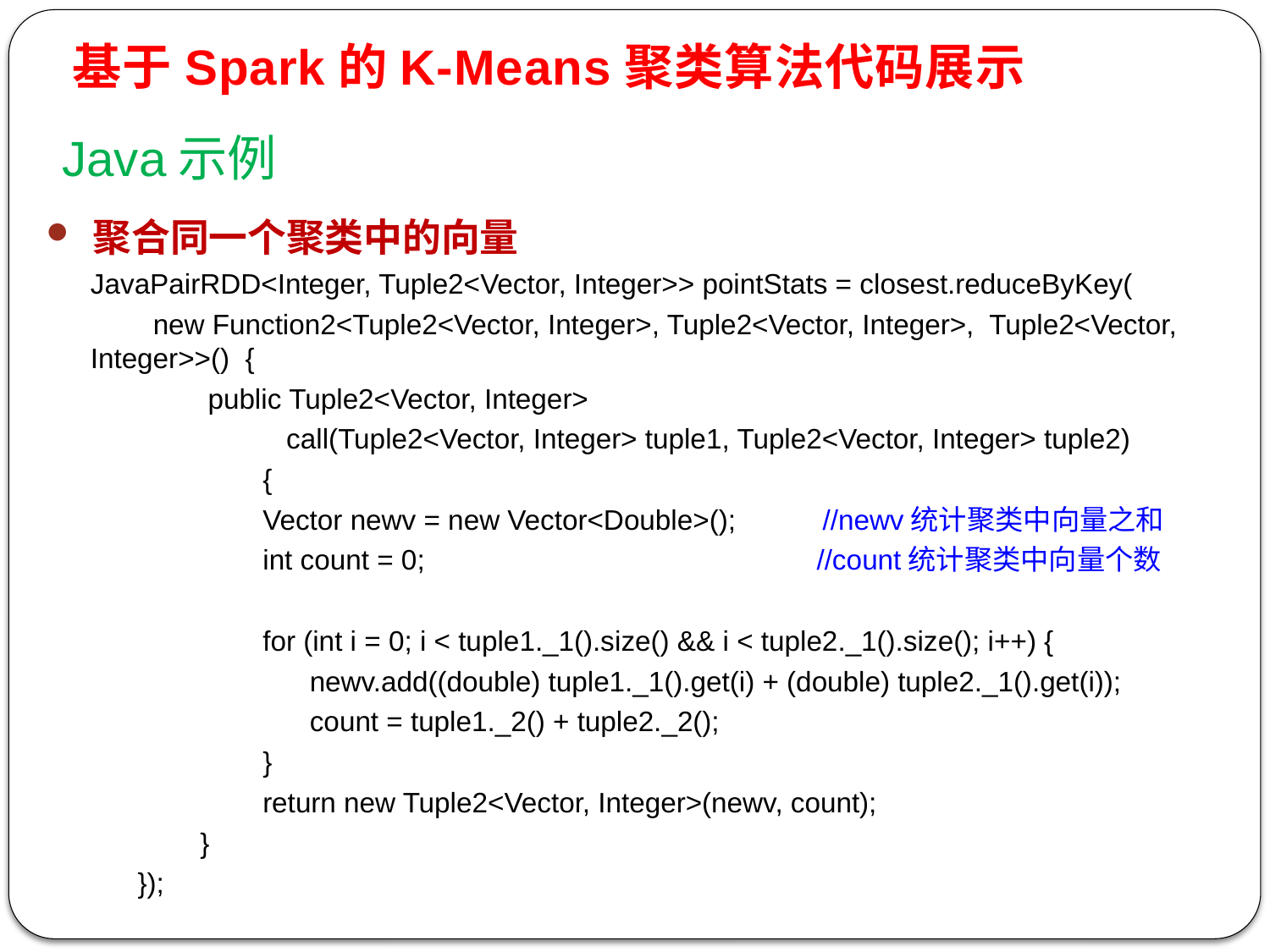

基于Spark的K-Means聚类算法代码展示
Java示例
 聚合同一个聚类中的向量
JavaPairRDD<Integer, Tuple2<Vector, Integer>> pointStats = closest.reduceByKey(
        new Function2<Tuple2<Vector, Integer>, Tuple2<Vector, Integer>,  Tuple2<Vector, Integer>>()  {
               public Tuple2<Vector, Integer>
                         call(Tuple2<Vector, Integer> tuple1, Tuple2<Vector, Integer> tuple2)
                      {
                      Vector newv = new Vector<Double>();           //newv统计聚类中向量之和
                      int count = 0;                                                  //count统计聚类中向量个数

                      for (int i = 0; i < tuple1._1().size() && i < tuple2._1().size(); i++) {
                            newv.add((double) tuple1._1().get(i) + (double) tuple2._1().get(i));
                            count = tuple1._2() + tuple2._2();
                      }
                      return new Tuple2<Vector, Integer>(newv, count);
              }
      });